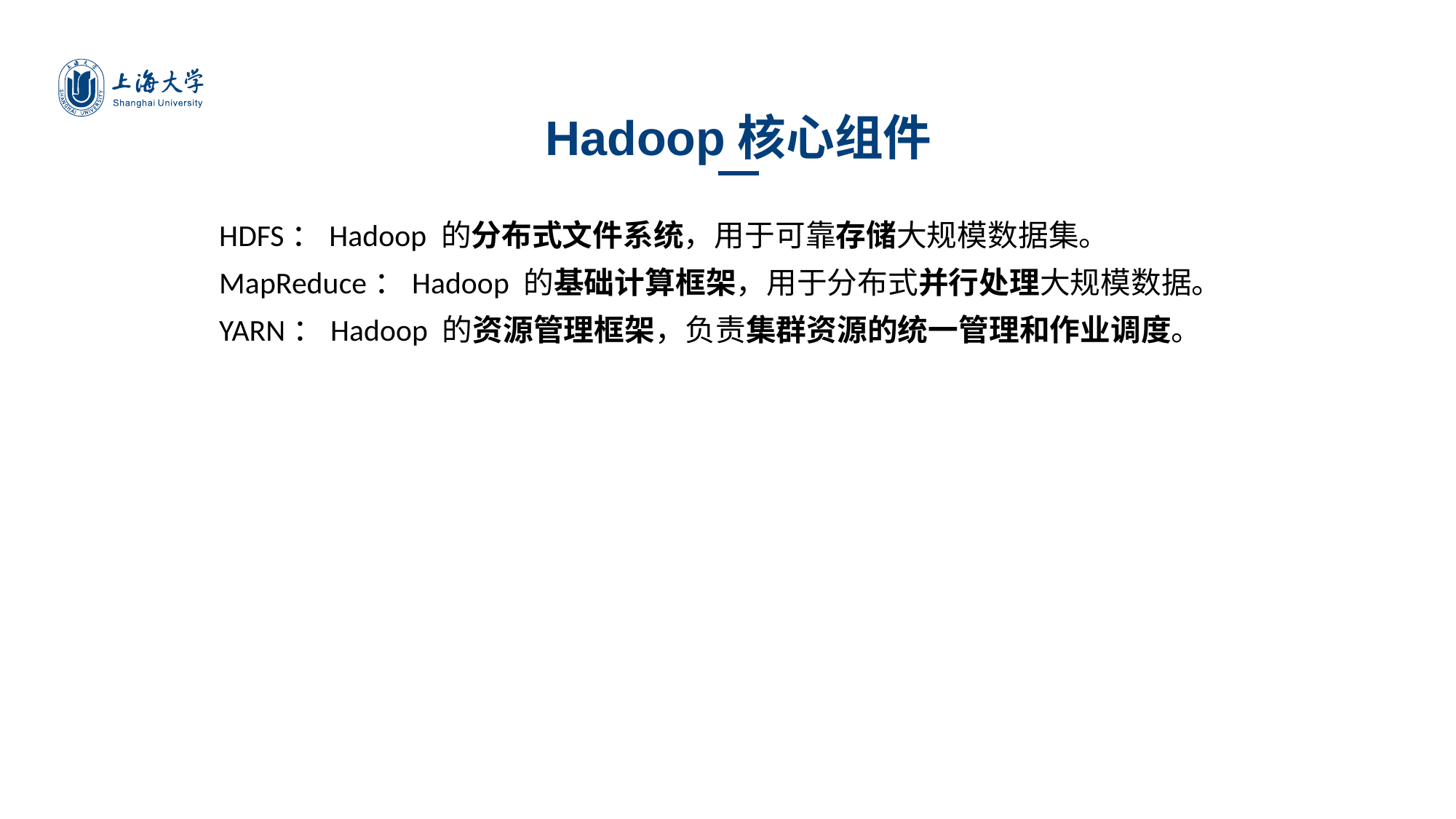

Hadoop核心组件
HDFS：Hadoop 的分布式文件系统，用于可靠存储大规模数据集。
MapReduce：Hadoop 的基础计算框架，用于分布式并行处理大规模数据。
YARN：Hadoop 的资源管理框架，负责集群资源的统一管理和作业调度。